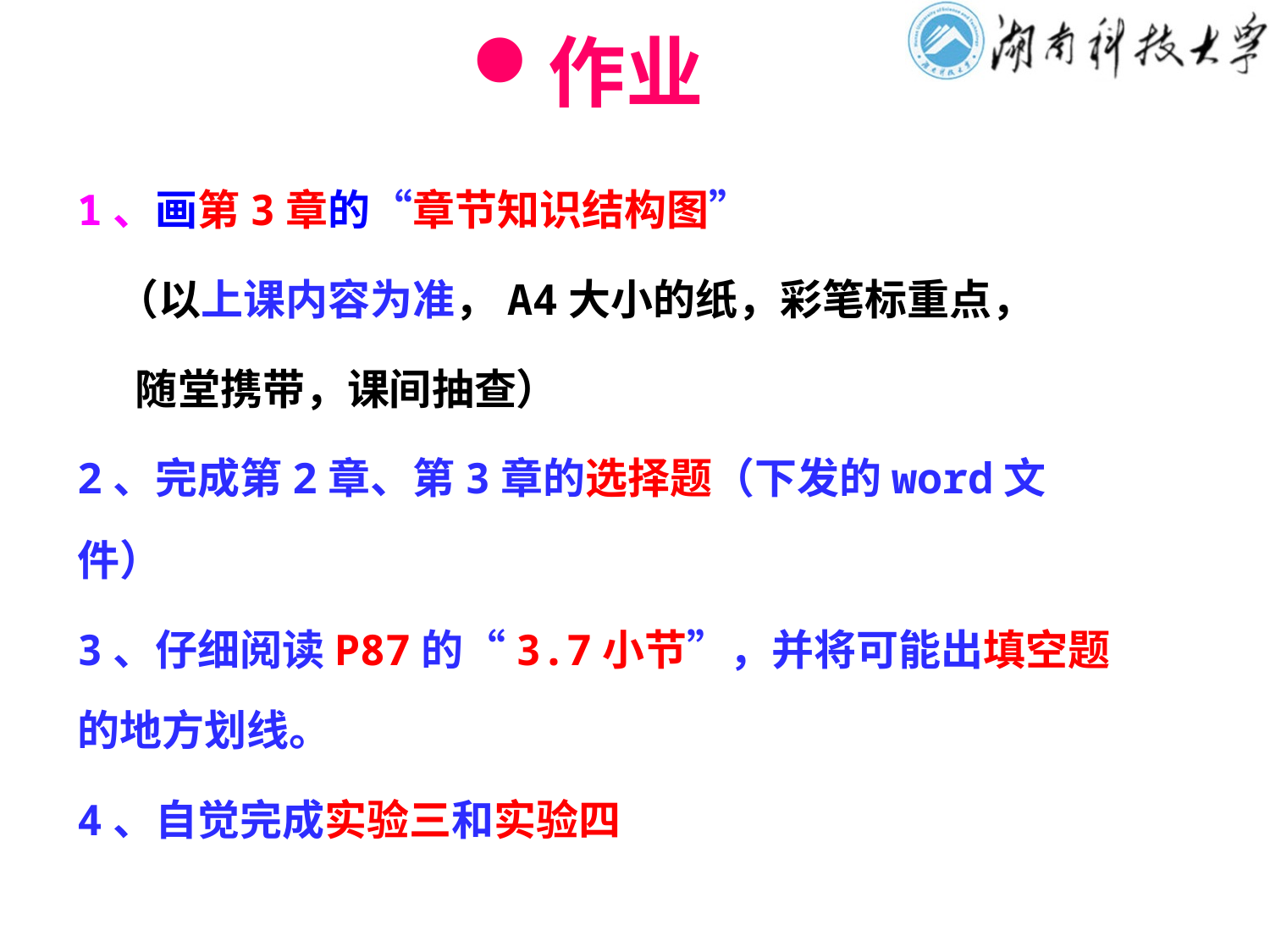

# 作业
1、画第3章的“章节知识结构图”
   （以上课内容为准，A4大小的纸，彩笔标重点，
     随堂携带，课间抽查）
2、完成第2章、第3章的选择题（下发的word文件）
3、仔细阅读P87的“3.7小节”，并将可能出填空题的地方划线。
4、自觉完成实验三和实验四